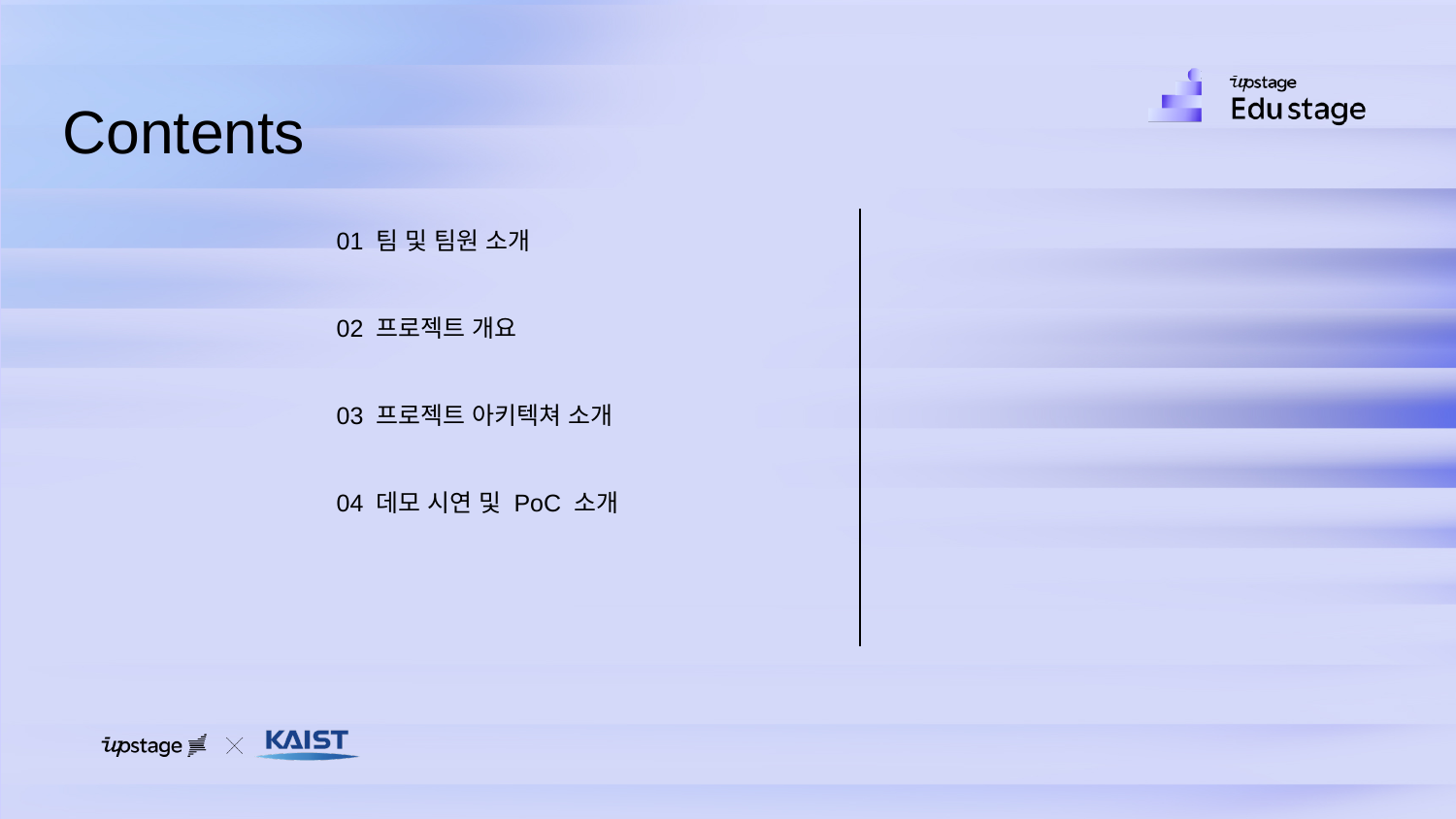

Contents
01 팀 및 팀원 소개

02 프로젝트 개요

03 프로젝트 아키텍쳐 소개

04 데모 시연 및 PoC 소개